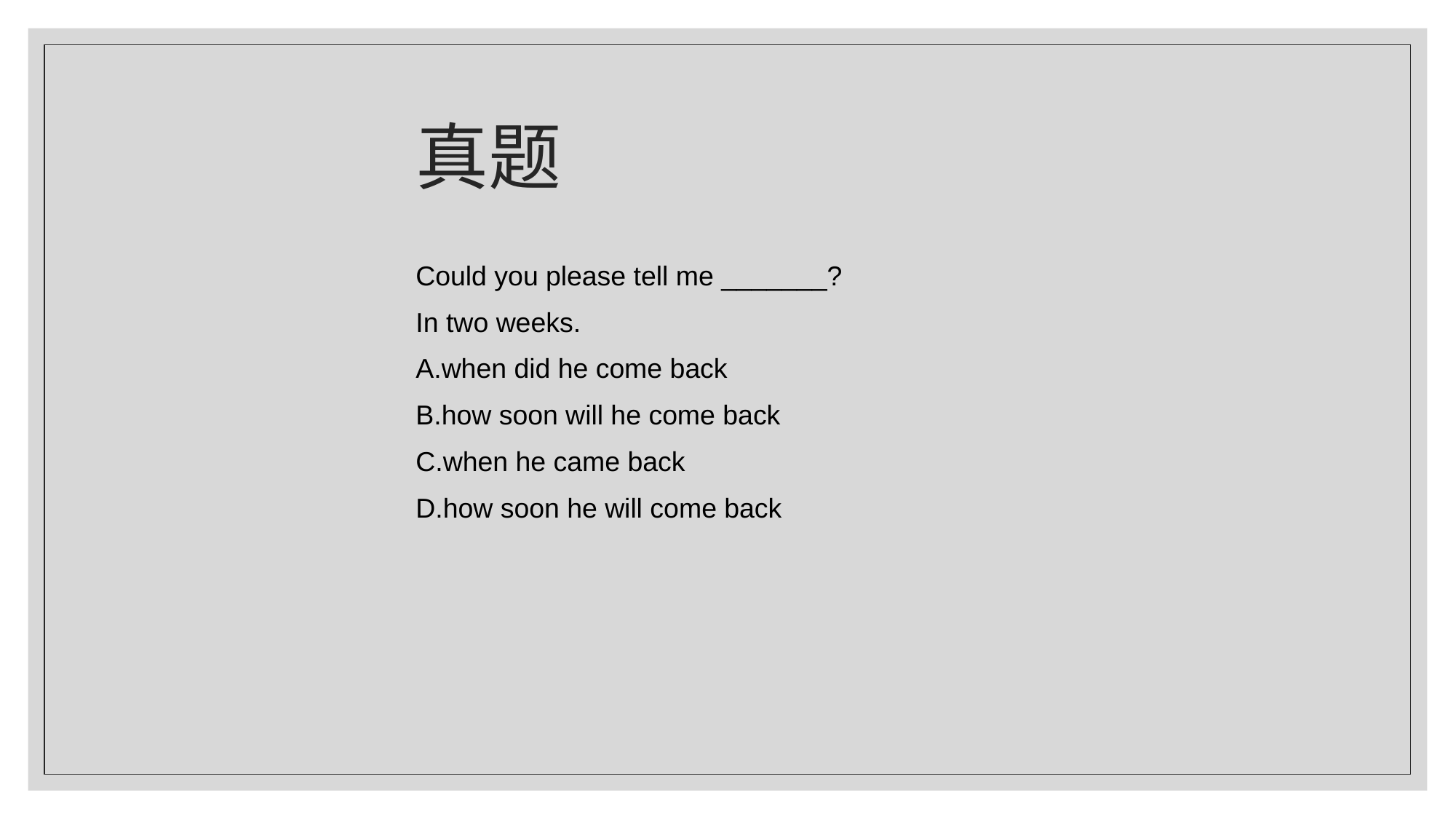

# 真题
Could you please tell me _______?
In two weeks.
A.when did he come back
B.how soon will he come back
C.when he came back
D.how soon he will come back